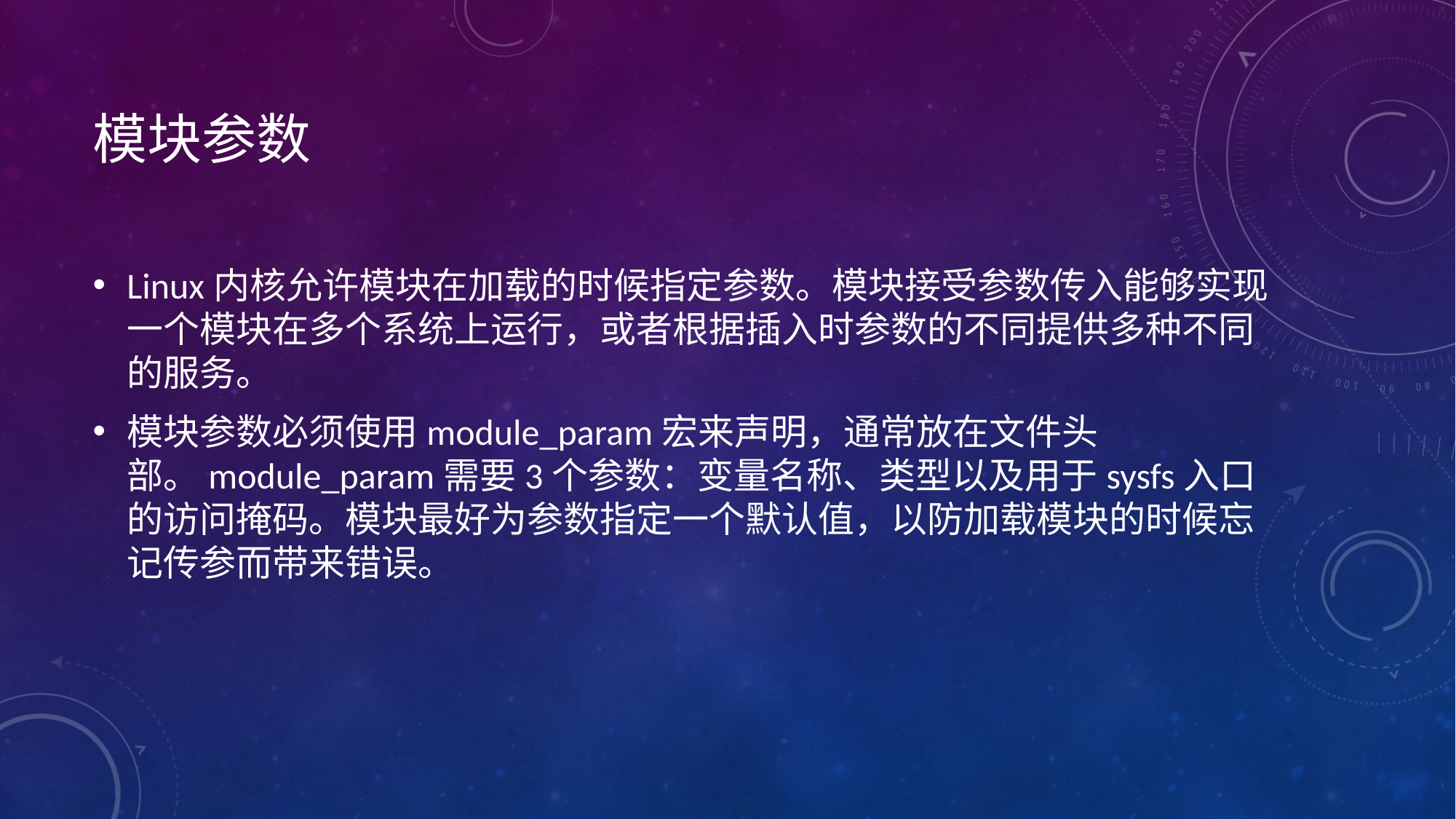

# 模块参数
Linux内核允许模块在加载的时候指定参数。模块接受参数传入能够实现一个模块在多个系统上运行，或者根据插入时参数的不同提供多种不同的服务。
模块参数必须使用module_param宏来声明，通常放在文件头部。module_param需要3个参数：变量名称、类型以及用于sysfs入口的访问掩码。模块最好为参数指定一个默认值，以防加载模块的时候忘记传参而带来错误。